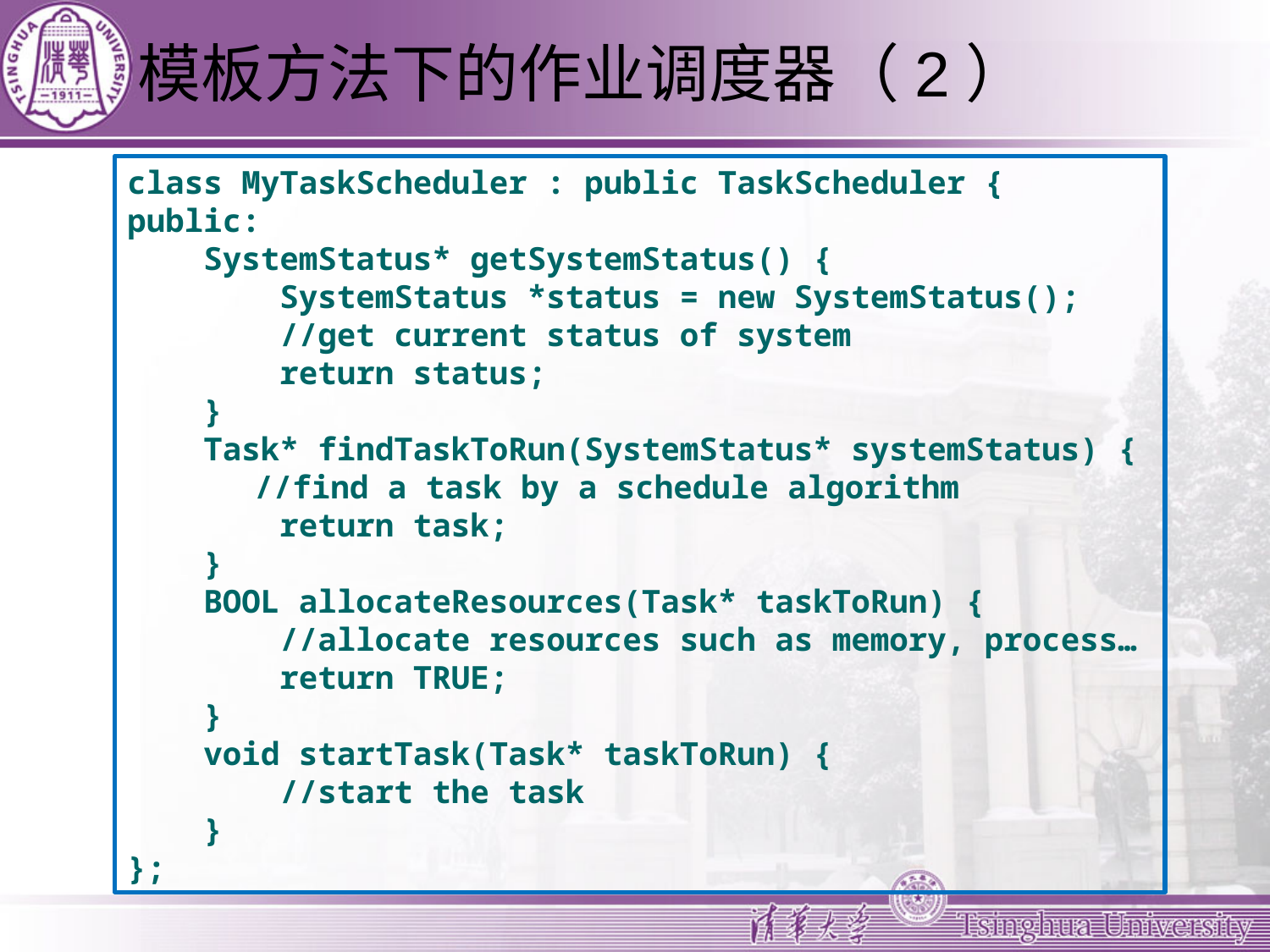

# 模板方法下的作业调度器（2）
class MyTaskScheduler : public TaskScheduler {
public:
    SystemStatus* getSystemStatus() {
        SystemStatus *status = new SystemStatus();
        //get current status of system
        return status;
    }
    Task* findTaskToRun(SystemStatus* systemStatus) {
	//find a task by a schedule algorithm
        return task;
    }
    BOOL allocateResources(Task* taskToRun) {
        //allocate resources such as memory, process…
        return TRUE;
    }
    void startTask(Task* taskToRun) {
        //start the task
    }
};